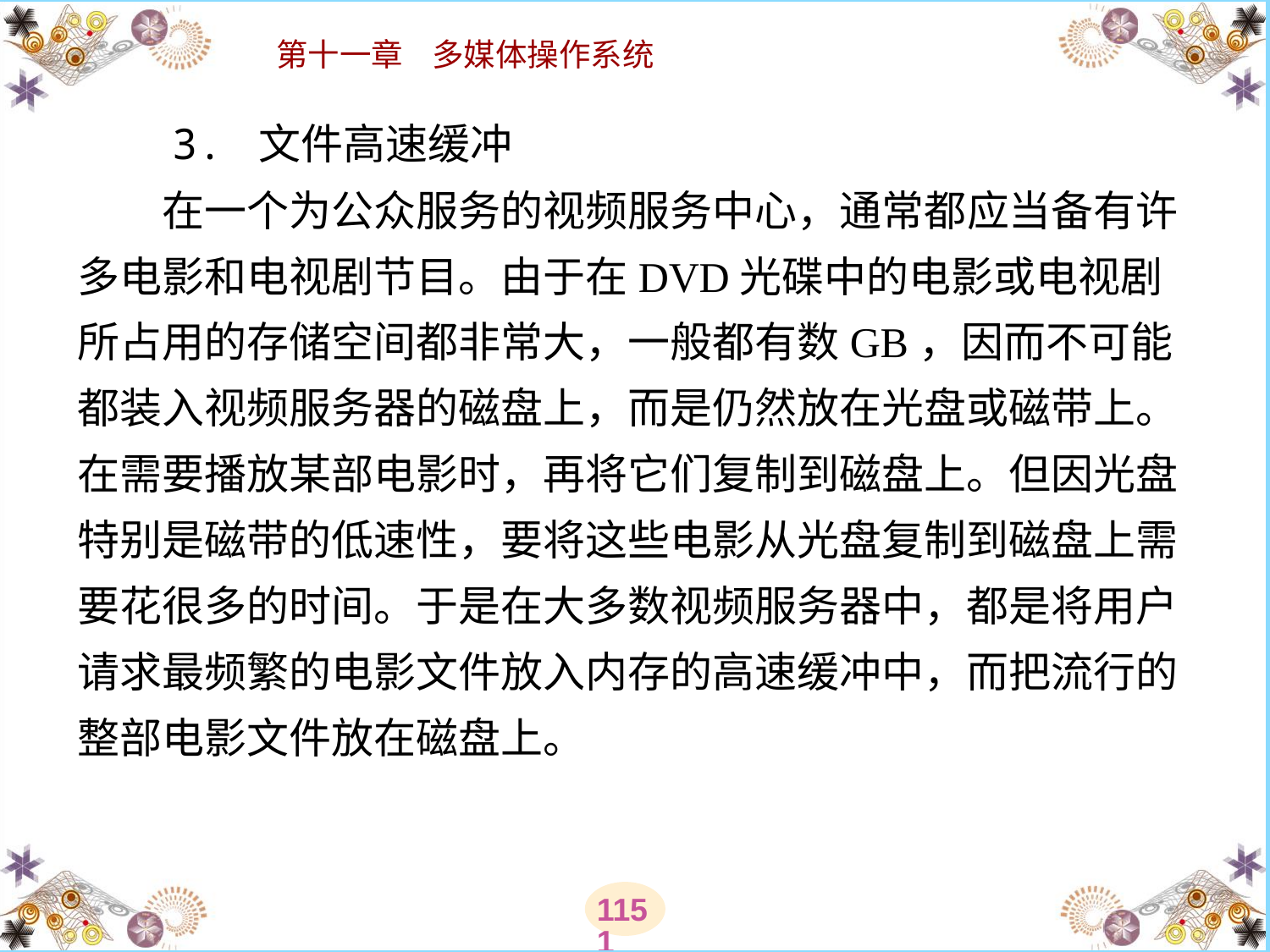

# 3. 文件高速缓冲 　　在一个为公众服务的视频服务中心，通常都应当备有许多电影和电视剧节目。由于在DVD光碟中的电影或电视剧所占用的存储空间都非常大，一般都有数GB，因而不可能都装入视频服务器的磁盘上，而是仍然放在光盘或磁带上。在需要播放某部电影时，再将它们复制到磁盘上。但因光盘特别是磁带的低速性，要将这些电影从光盘复制到磁盘上需要花很多的时间。于是在大多数视频服务器中，都是将用户请求最频繁的电影文件放入内存的高速缓冲中，而把流行的整部电影文件放在磁盘上。